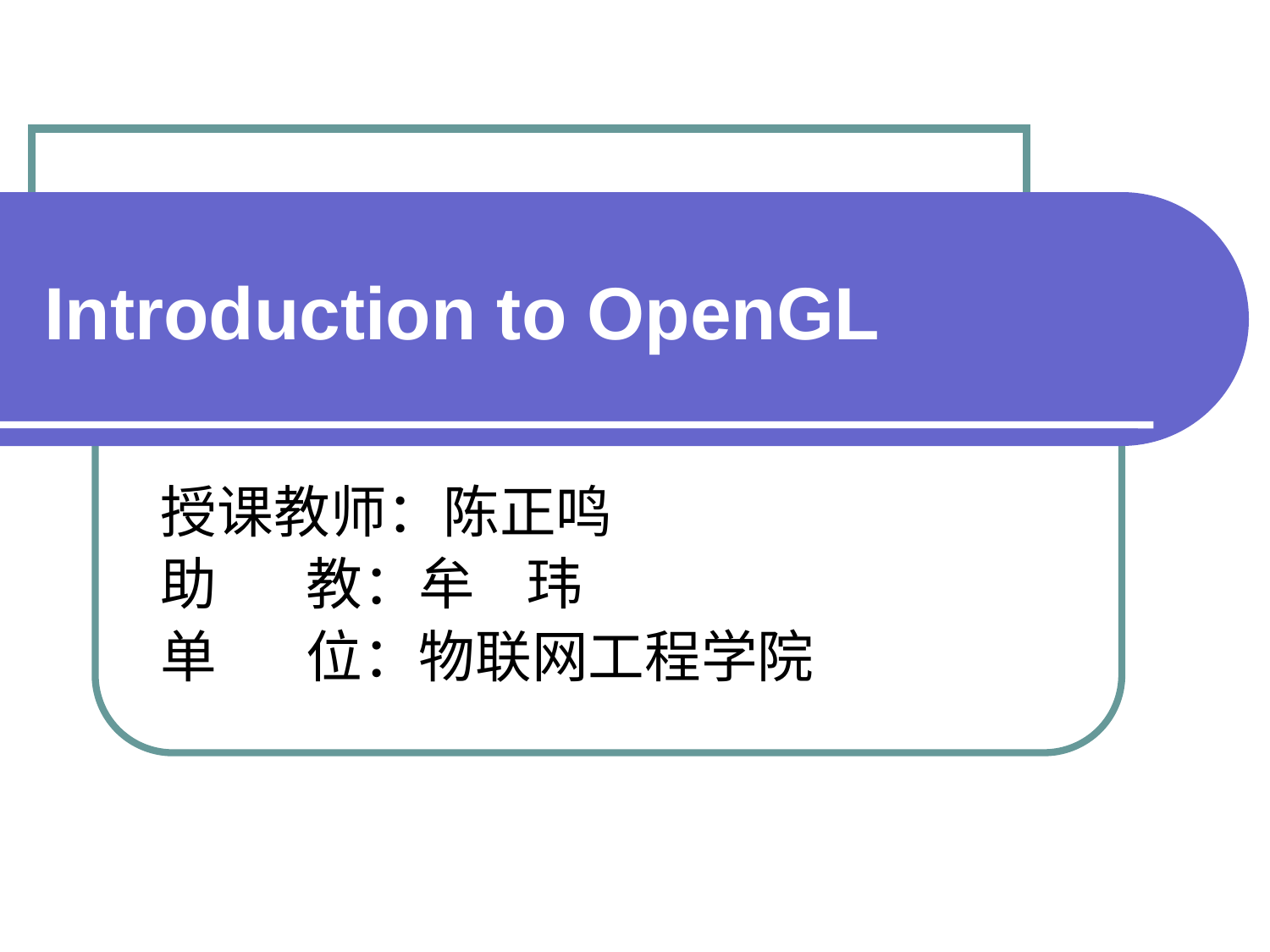

# Introduction to OpenGL
授课教师：陈正鸣
助       教：牟    玮
单       位：物联网工程学院